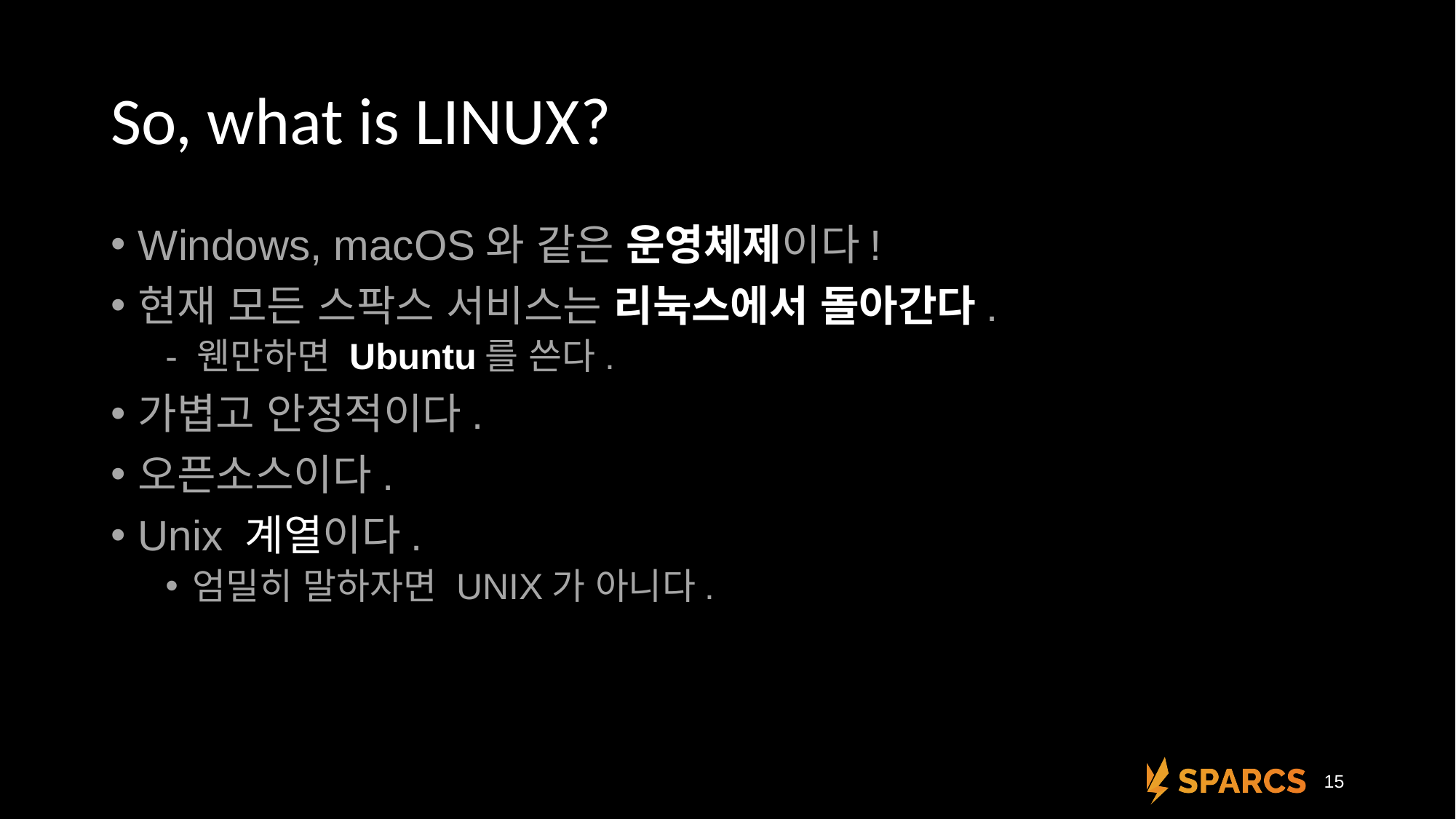

# So, what is LINUX?
Windows, macOS와 같은 운영체제이다!
현재 모든 스팍스 서비스는 리눅스에서 돌아간다.
- 웬만하면 Ubuntu를 쓴다.
가볍고 안정적이다.
오픈소스이다.
Unix 계열이다.
엄밀히 말하자면 UNIX가 아니다.

15